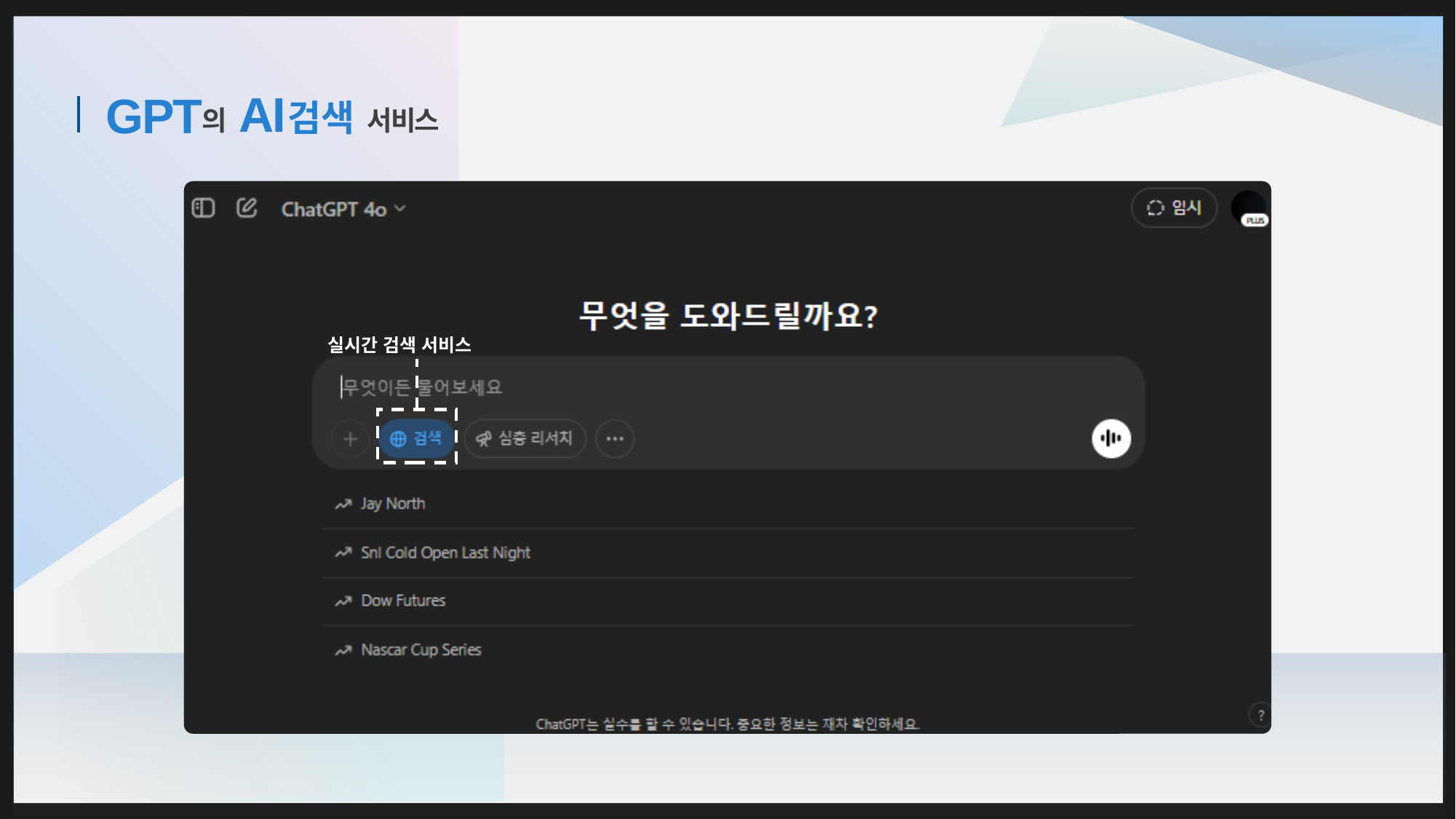

서비스
의
AI
검색
# GPT

실시간 검색 서비스